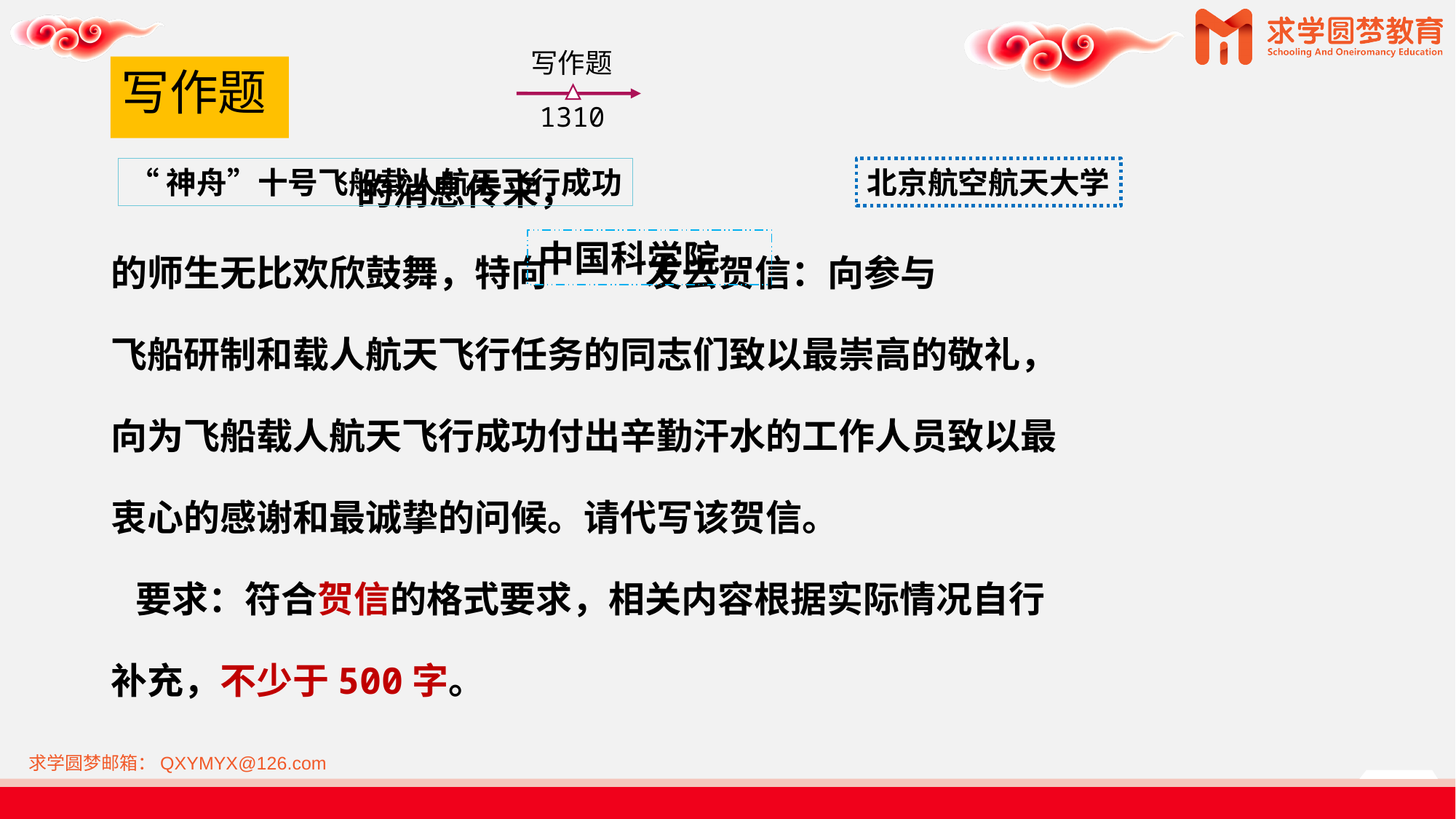

写作题

1310
# 写作题
                             的消息传来，
的师生无比欢欣鼓舞，特向            发去贺信：向参与
飞船研制和载人航天飞行任务的同志们致以最崇高的敬礼，
向为飞船载人航天飞行成功付出辛勤汗水的工作人员致以最
衷心的感谢和最诚挚的问候。请代写该贺信。
  要求：符合贺信的格式要求，相关内容根据实际情况自行
补充，不少于500字。
“神舟”十号飞船载人航天飞行成功
北京航空航天大学
中国科学院